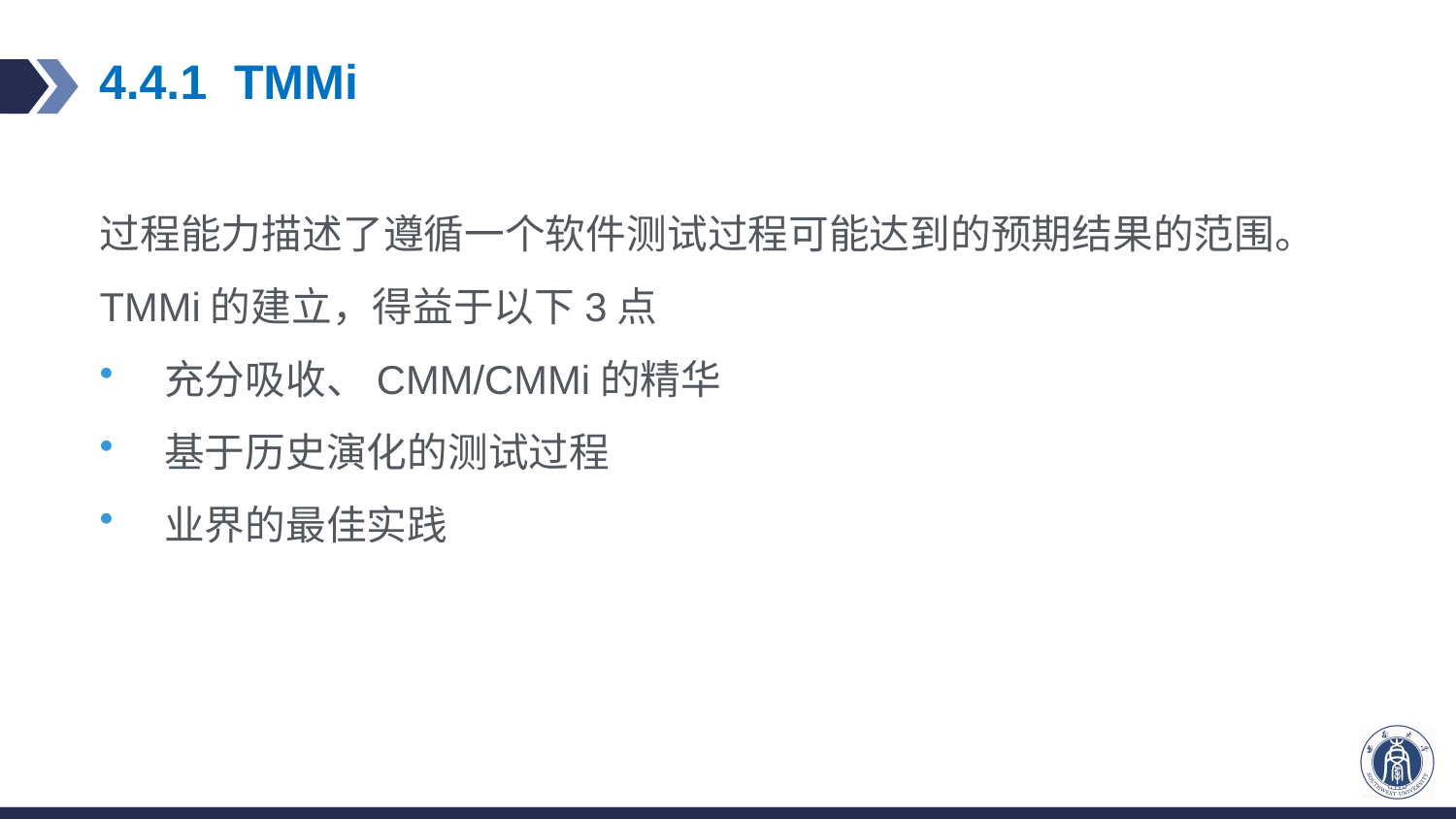

# 4.4.1  TMMi
过程能力描述了遵循一个软件测试过程可能达到的预期结果的范围。TMMi的建立，得益于以下3点
充分吸收、CMM/CMMi的精华
基于历史演化的测试过程
业界的最佳实践